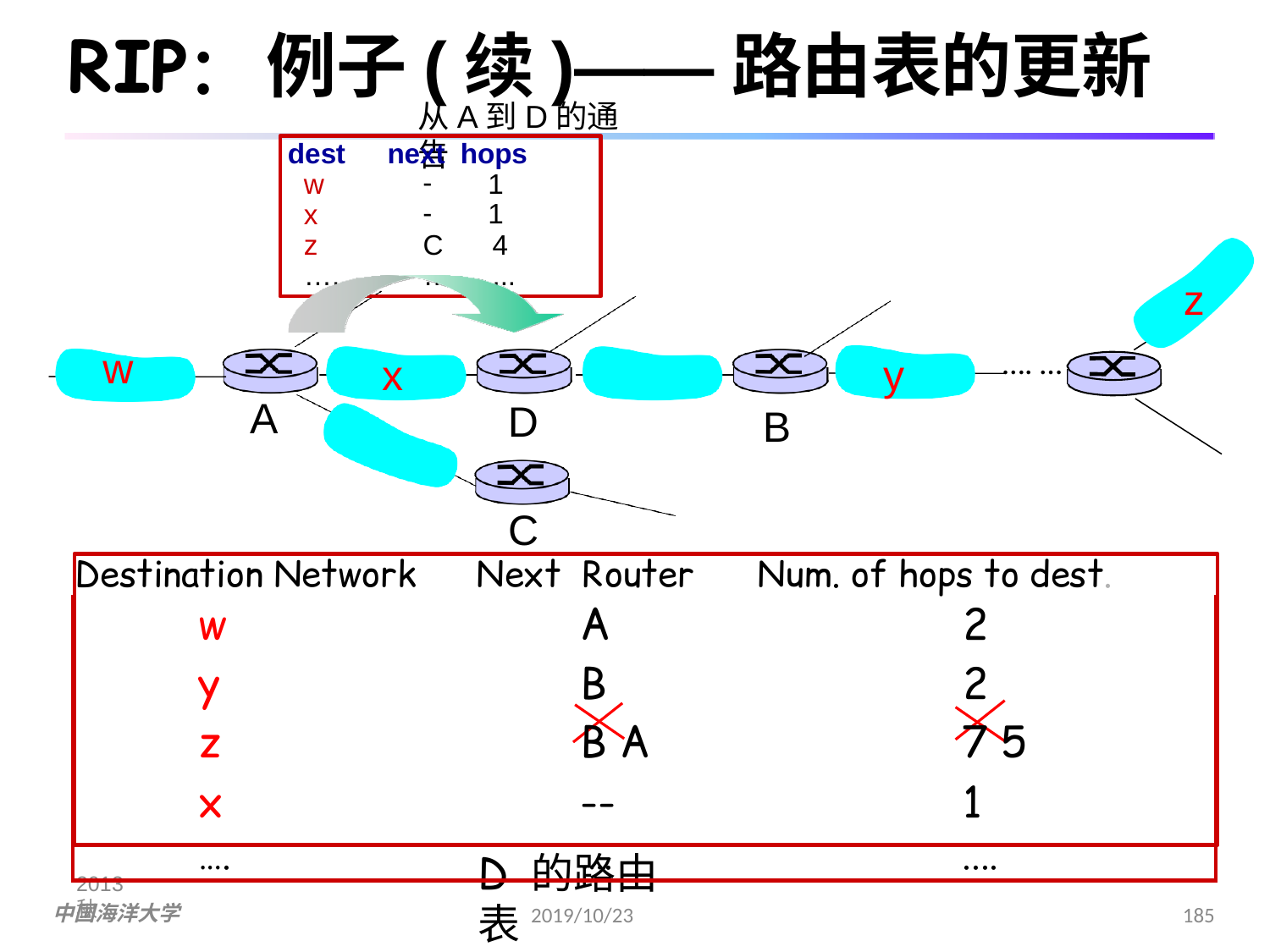

RIP: 例子(续)——路由表的更新
从A到D的通告
dest	next  hops
w x z
….

1
1
C	4
…	...

z

…. …
w
x
y

A
D

B
C
Destination Network
Next
Router
Num. of hops to dest.

| w | A | 2 |
| --- | --- | --- |
| y | B | 2 |
| z | B A | 7 5 |
| x …. | -- …. | 1 .... |

D 的路由表
2013秋